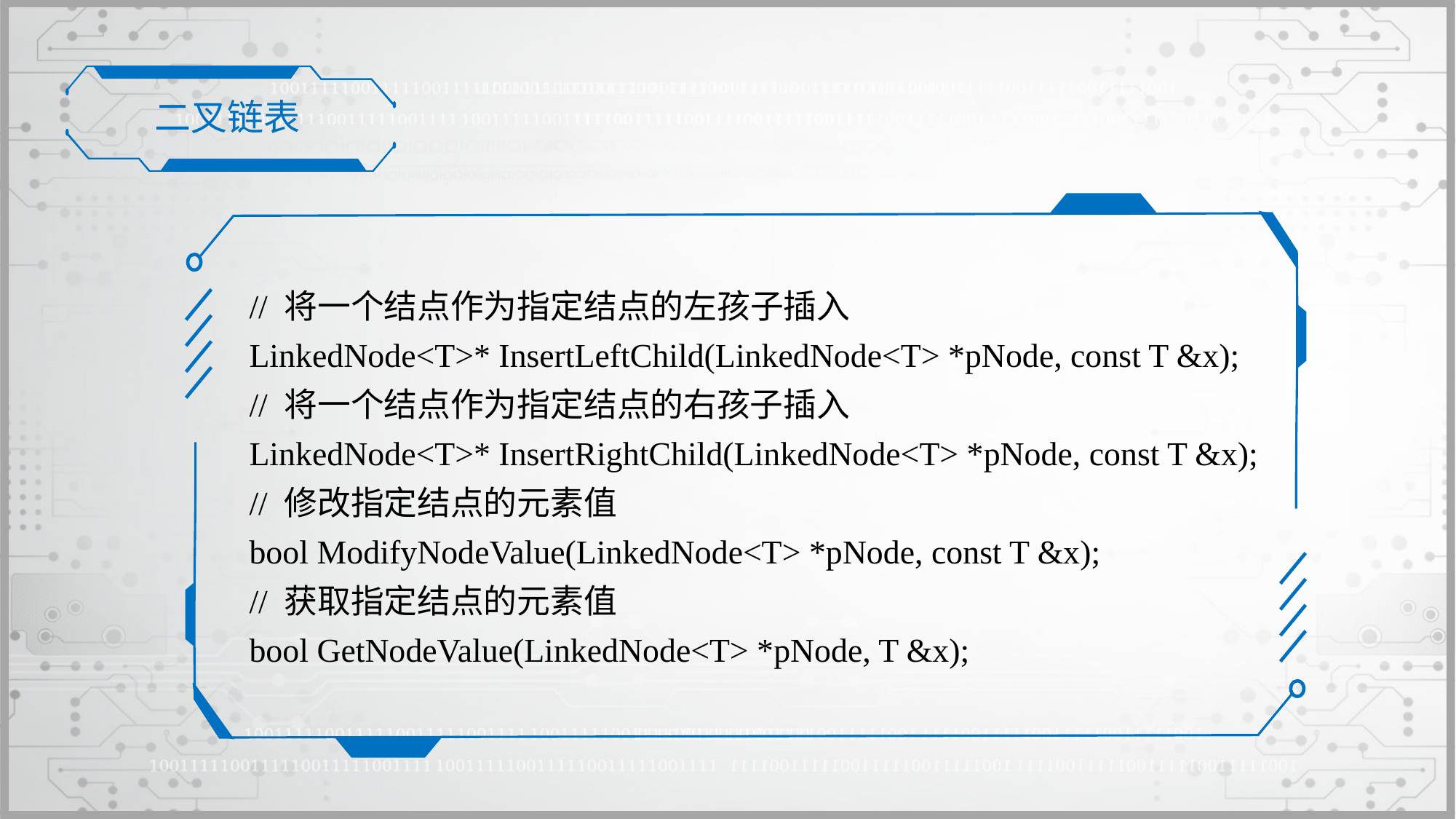

二叉链表

	// 将一个结点作为指定结点的左孩子插入
	LinkedNode<T>* InsertLeftChild(LinkedNode<T> *pNode, const T &x);
	// 将一个结点作为指定结点的右孩子插入
	LinkedNode<T>* InsertRightChild(LinkedNode<T> *pNode, const T &x);
	// 修改指定结点的元素值
	bool ModifyNodeValue(LinkedNode<T> *pNode, const T &x);
	// 获取指定结点的元素值
	bool GetNodeValue(LinkedNode<T> *pNode, T &x);